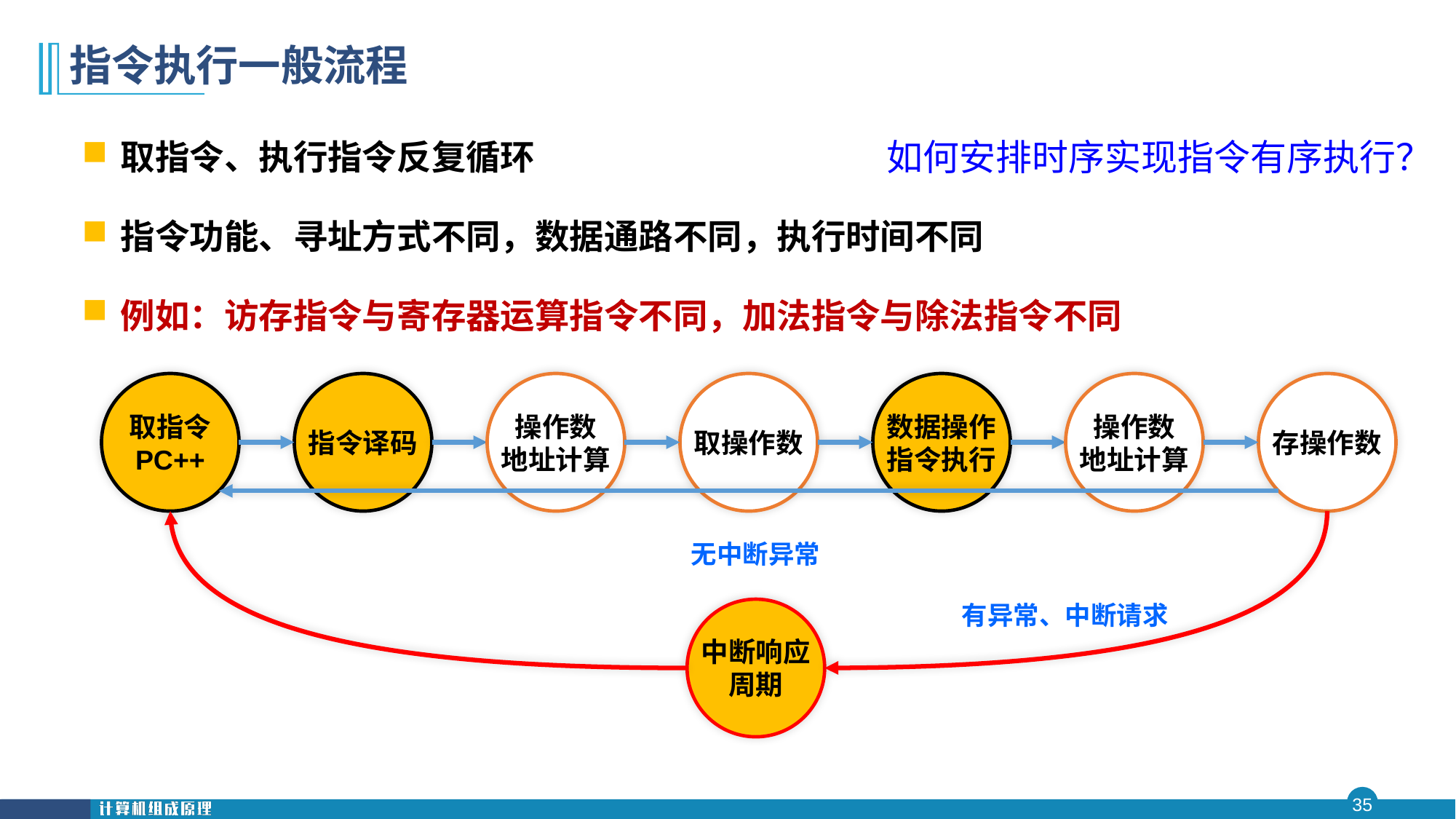

# 指令执行一般流程
取指令、执行指令反复循环
指令功能、寻址方式不同，数据通路不同，执行时间不同
例如：访存指令与寄存器运算指令不同，加法指令与除法指令不同
如何安排时序实现指令有序执行？
取指令
PC++
指令译码
操作数
地址计算
取操作数
数据操作
指令执行
操作数
地址计算
存操作数
无中断异常
有异常、中断请求
中断响应
周期